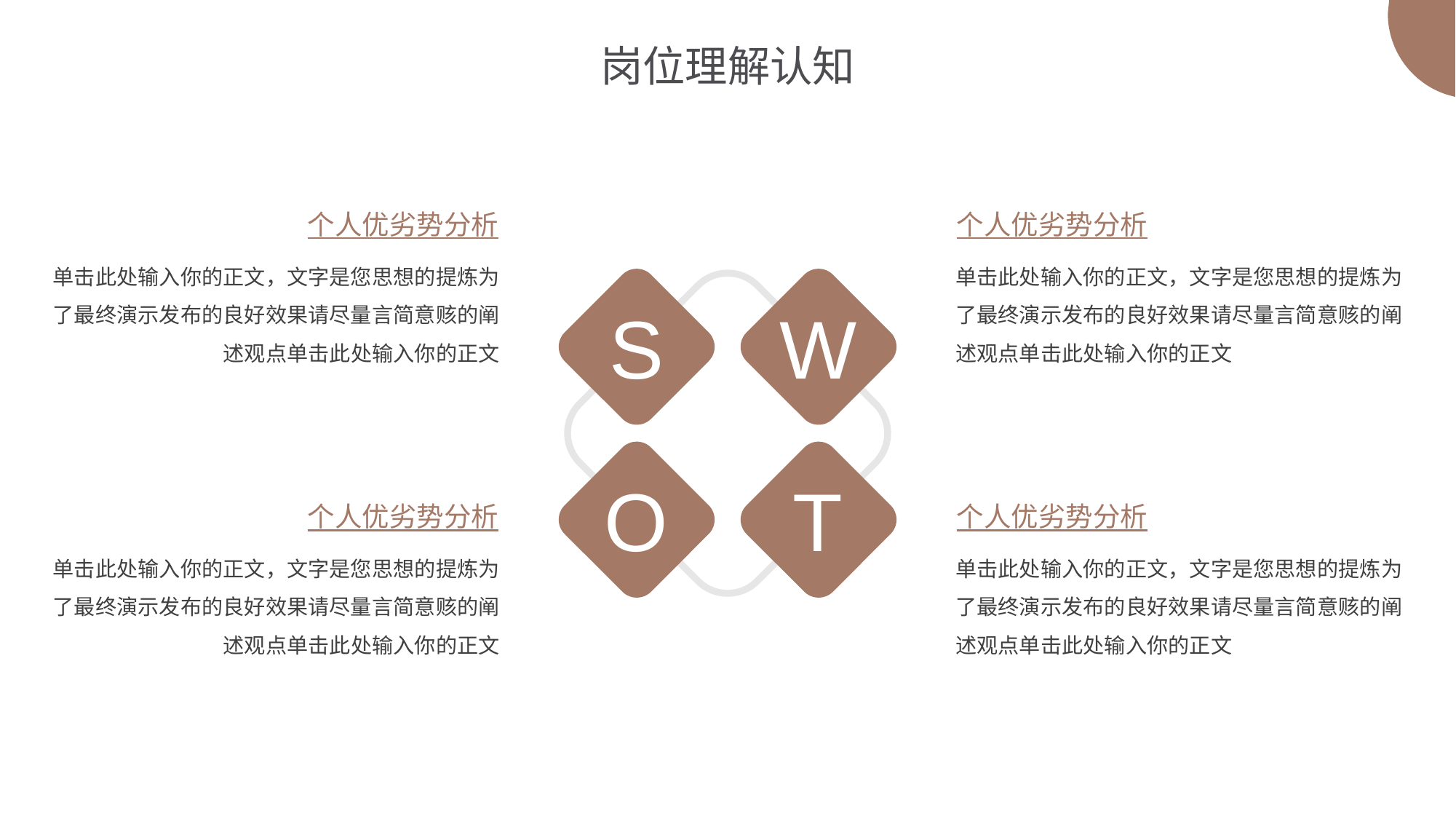

岗位理解认知
个人优劣势分析
单击此处输入你的正文，文字是您思想的提炼为了最终演示发布的良好效果请尽量言简意赅的阐述观点单击此处输入你的正文
个人优劣势分析
单击此处输入你的正文，文字是您思想的提炼为了最终演示发布的良好效果请尽量言简意赅的阐述观点单击此处输入你的正文
个人优劣势分析
单击此处输入你的正文，文字是您思想的提炼为了最终演示发布的良好效果请尽量言简意赅的阐述观点单击此处输入你的正文
个人优劣势分析
单击此处输入你的正文，文字是您思想的提炼为了最终演示发布的良好效果请尽量言简意赅的阐述观点单击此处输入你的正文

S
W
O
T